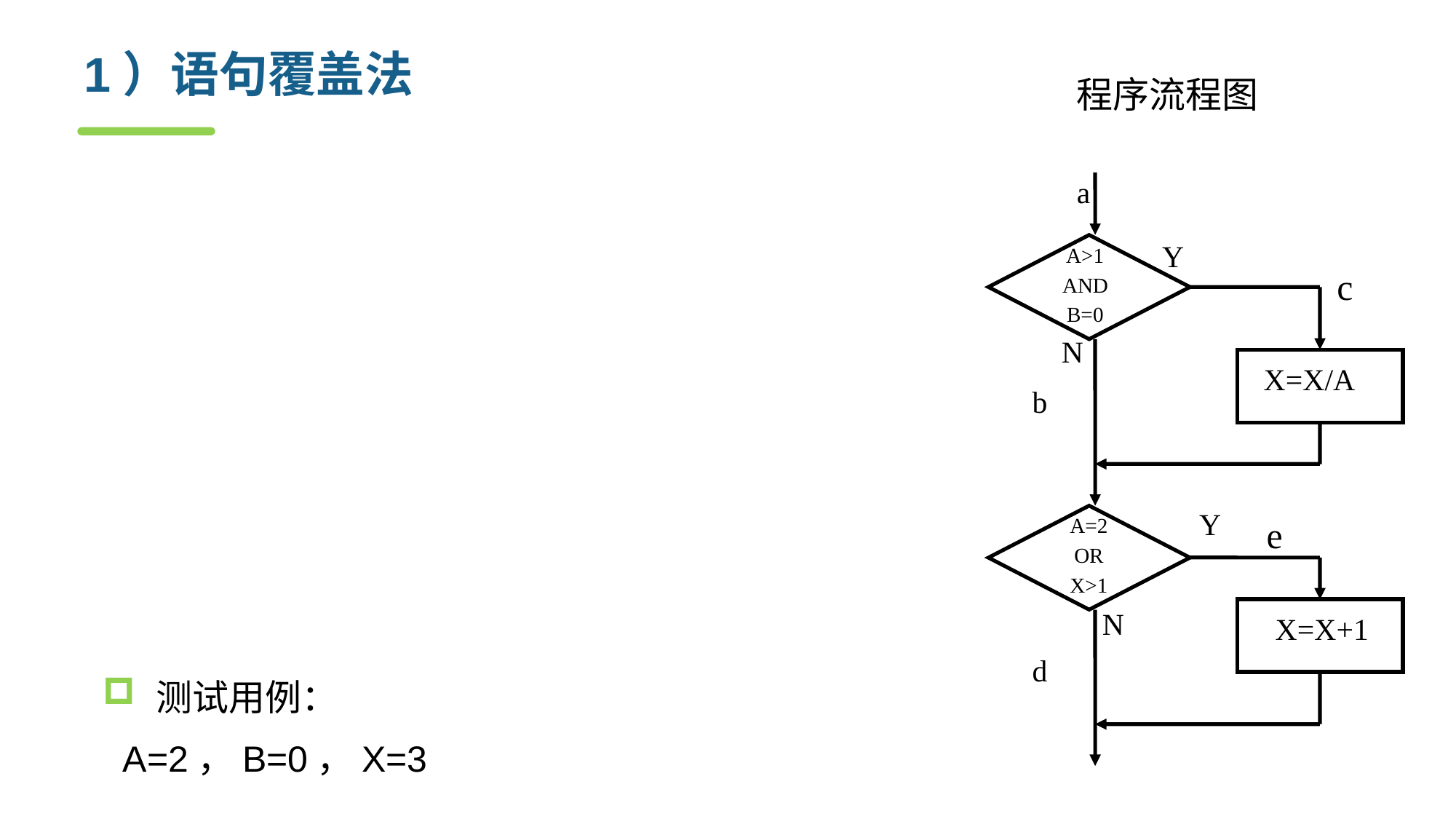

# 1）语句覆盖法
程序流程图
使得程序中的每一个语句至少被遍历一次

举例：对下列子程序进行测试
procedure example(y,z:real;var x:real);
begin
    if (y>1) and (z=0) then x:=x/y;
    if (y=2) or (x>1) then x:=x+1;
end;

a

Y
c
N

X=X/A
b
Y
e
A=2
OR
X>1
N
X=X+1
d
A>1
AND
B=0
测试用例：
  A=2，B=0，X=3

12